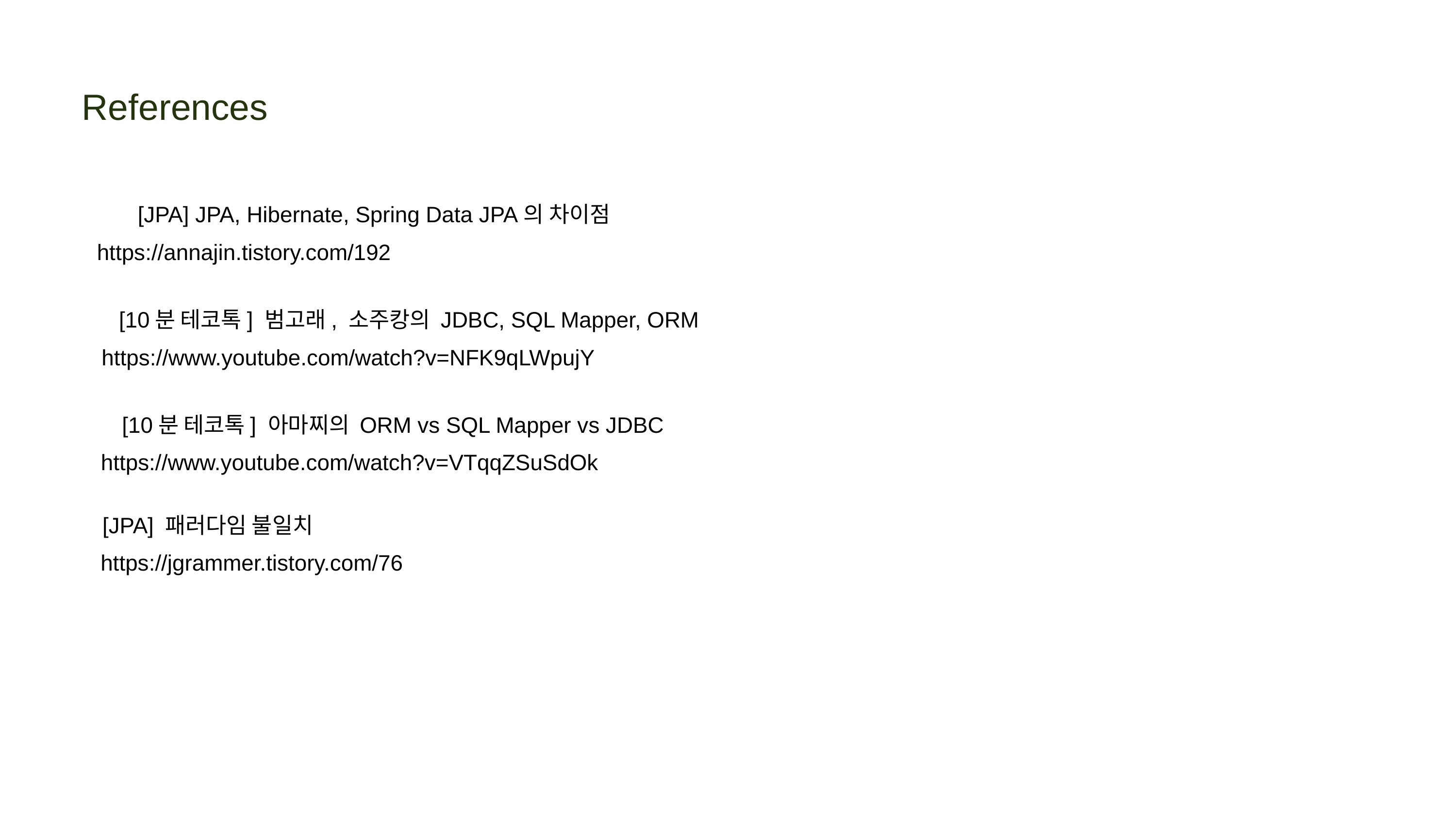

References
[JPA] JPA, Hibernate, Spring Data JPA의 차이점
https://annajin.tistory.com/192
[10분 테코톡] 범고래, 소주캉의 JDBC, SQL Mapper, ORM
https://www.youtube.com/watch?v=NFK9qLWpujY
[10분 테코톡] 아마찌의 ORM vs SQL Mapper vs JDBC
https://www.youtube.com/watch?v=VTqqZSuSdOk
[JPA] 패러다임 불일치
https://jgrammer.tistory.com/76